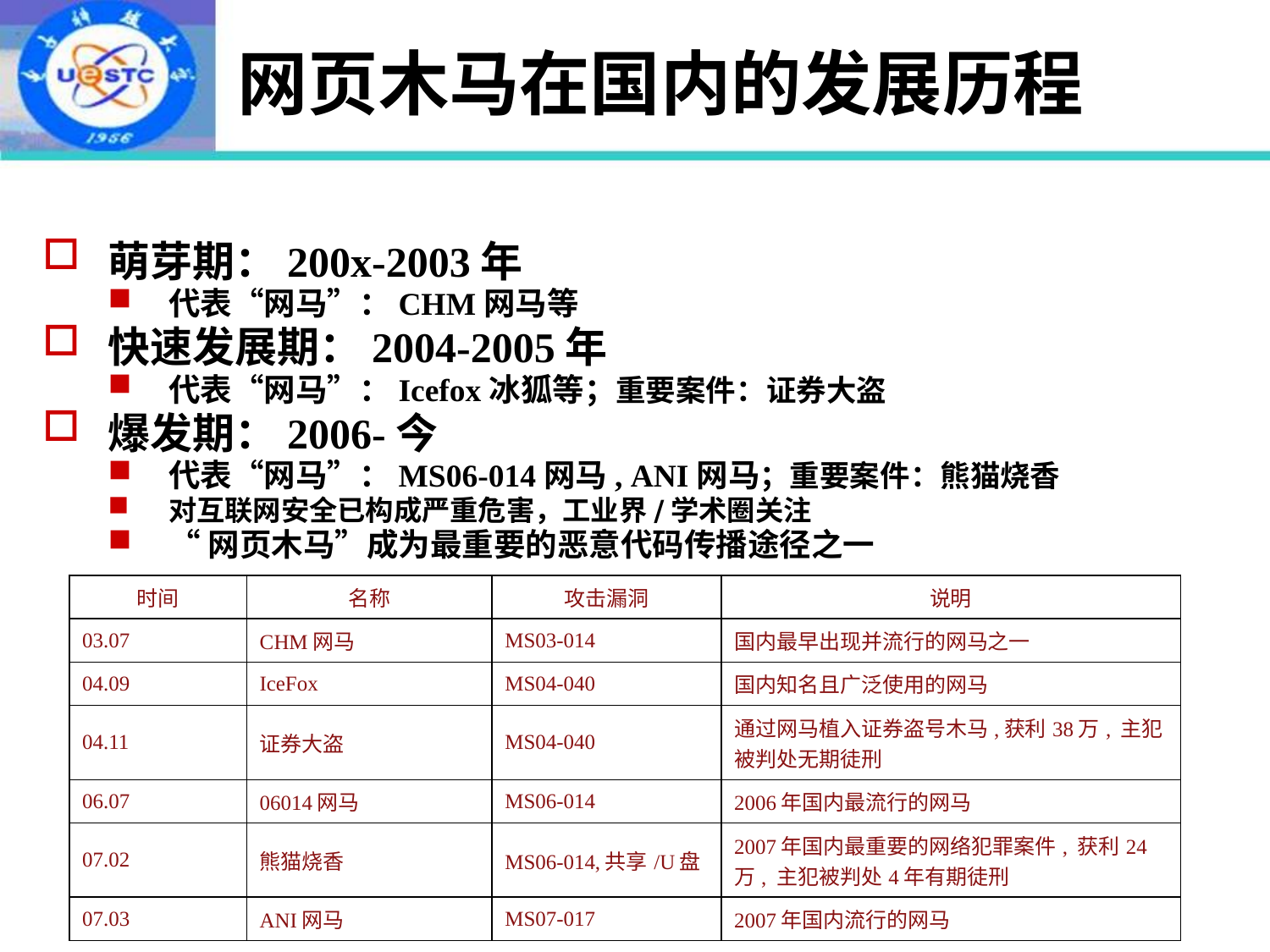

# 网页木马在国内的发展历程
萌芽期：200x-2003年
代表“网马”：CHM网马等
快速发展期：2004-2005年
代表“网马”：Icefox冰狐等；重要案件：证券大盗
爆发期：2006-今
代表“网马”：MS06-014网马, ANI网马；重要案件：熊猫烧香
对互联网安全已构成严重危害，工业界/学术圈关注
“网页木马”成为最重要的恶意代码传播途径之一
| 时间 | 名称 | 攻击漏洞 | 说明 |
| --- | --- | --- | --- |
| 03.07 | CHM网马 | MS03-014 | 国内最早出现并流行的网马之一 |
| 04.09 | IceFox | MS04-040 | 国内知名且广泛使用的网马 |
| 04.11 | 证券大盗 | MS04-040 | 通过网马植入证券盗号木马,获利38万, 主犯被判处无期徒刑 |
| 06.07 | 06014网马 | MS06-014 | 2006年国内最流行的网马 |
| 07.02 | 熊猫烧香 | MS06-014,共享/U盘 | 2007年国内最重要的网络犯罪案件, 获利24万, 主犯被判处4年有期徒刑 |
| 07.03 | ANI网马 | MS07-017 | 2007年国内流行的网马 |